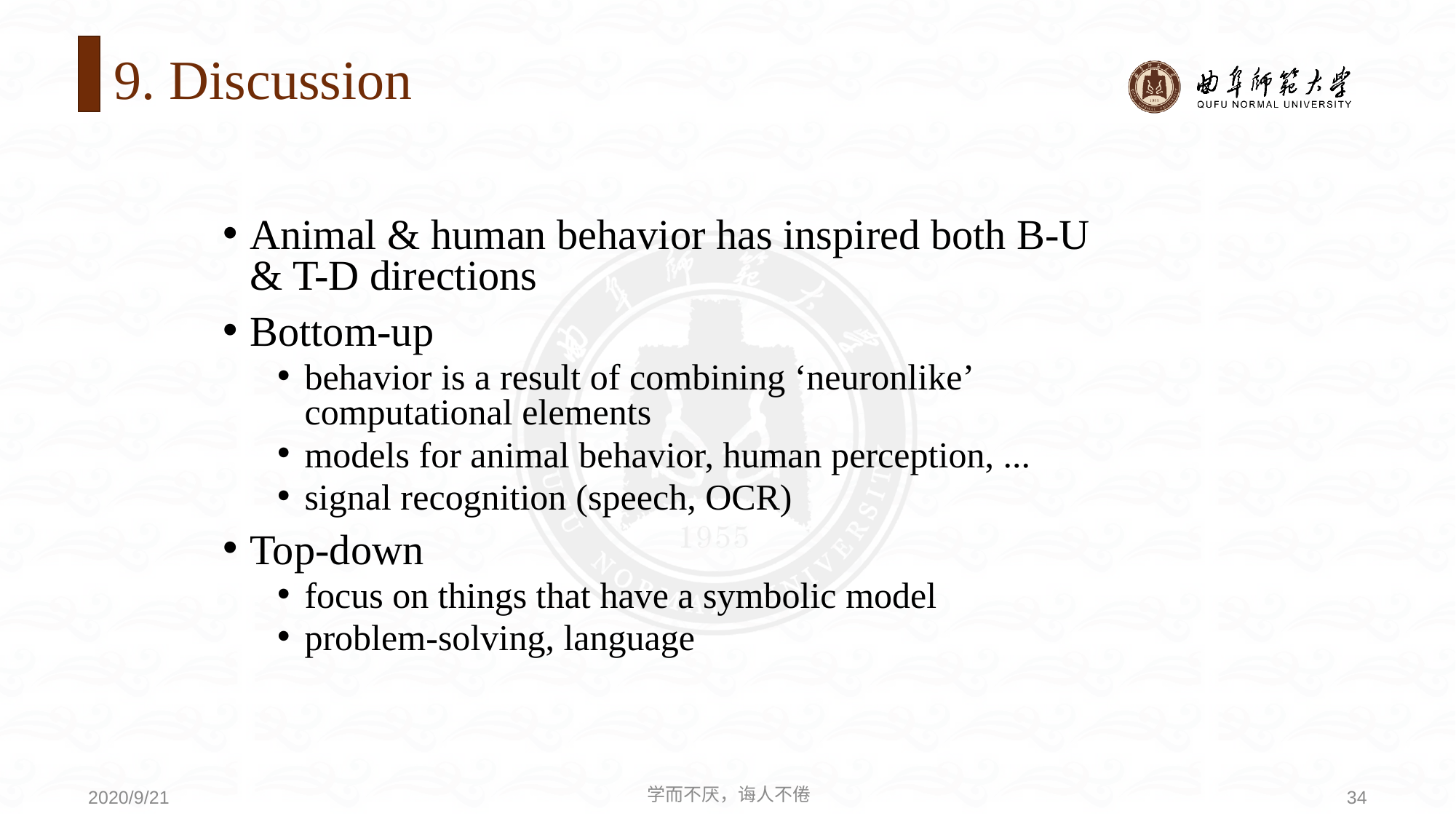

# 9. Discussion
Animal & human behavior has inspired both B-U & T-D directions
Bottom-up
behavior is a result of combining ‘neuronlike’ computational elements
models for animal behavior, human perception, ...
signal recognition (speech, OCR)
Top-down
focus on things that have a symbolic model
problem-solving, language
学而不厌，诲人不倦
34
2020/9/21